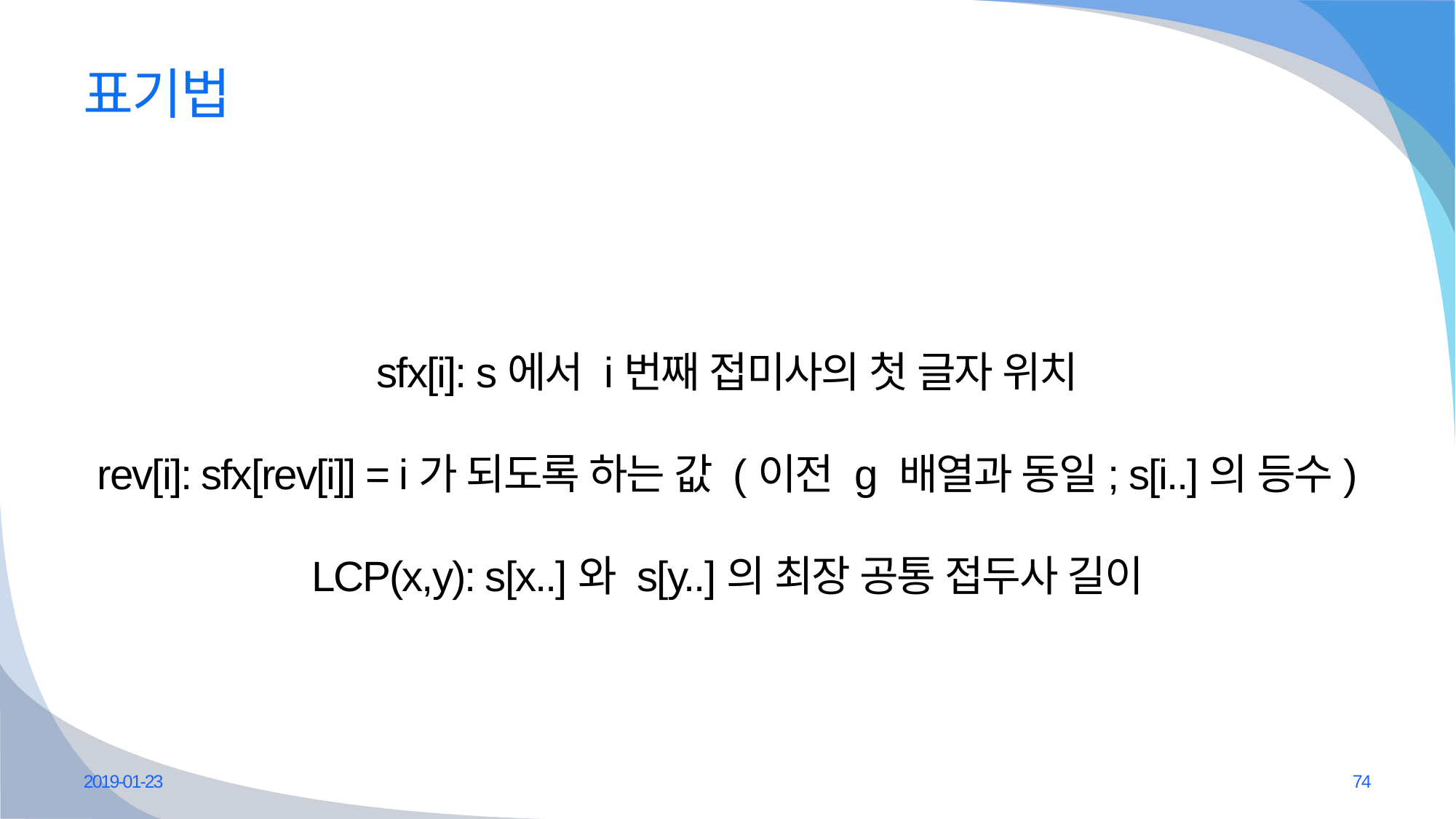

# 표기법

sfx[i]: s에서 i번째 접미사의 첫 글자 위치
rev[i]: sfx[rev[i]] = i가 되도록 하는 값 (이전 g 배열과 동일; s[i..]의 등수)
LCP(x,y): s[x..]와 s[y..]의 최장 공통 접두사 길이
2019-01-23
74